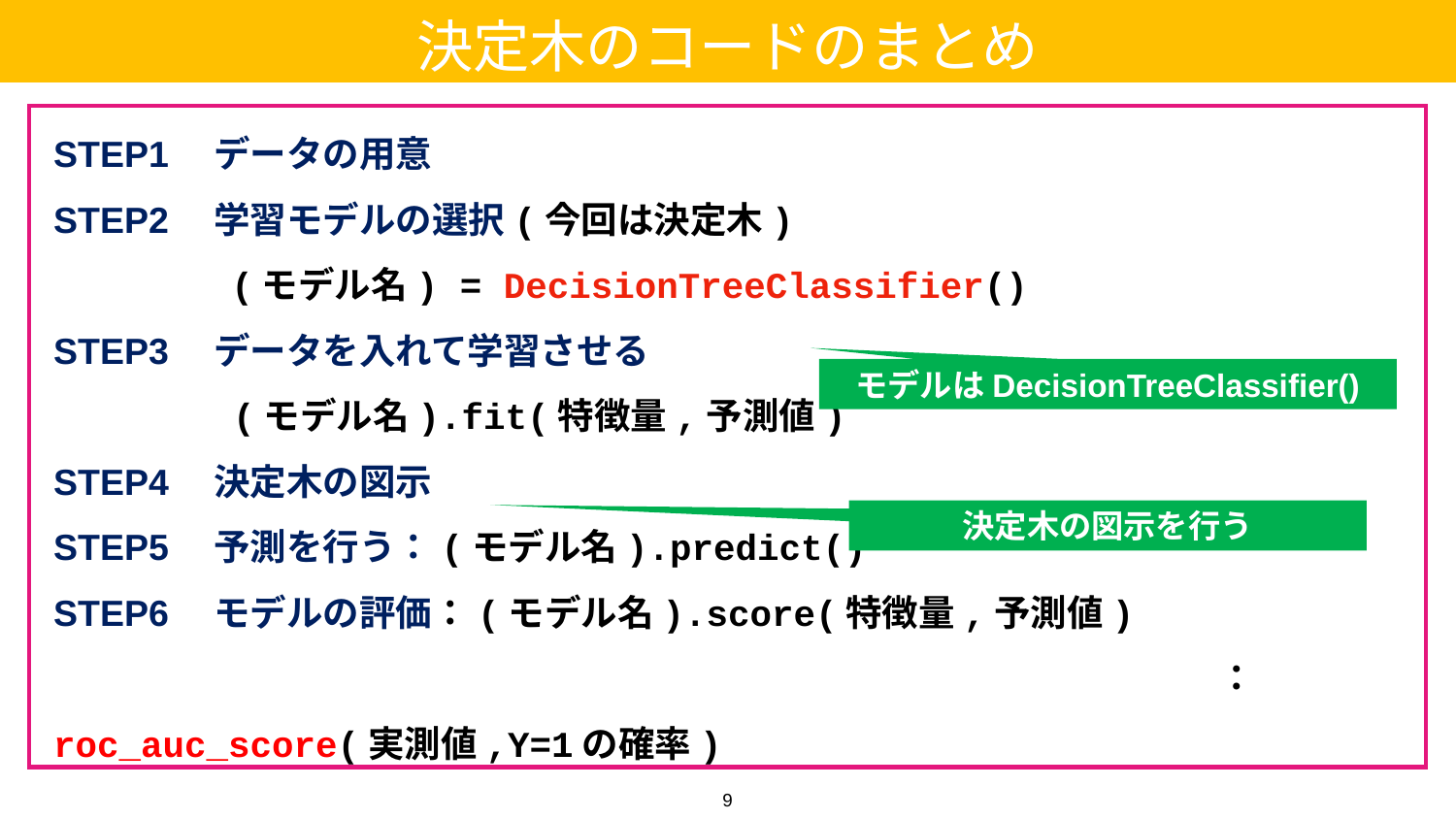

決定木のコードのまとめ
STEP1　データの用意
STEP2　学習モデルの選択(今回は決定木)
  (モデル名) = DecisionTreeClassifier()
STEP3　データを入れて学習させる
 　　　　 (モデル名).fit(特徴量,予測値)
STEP4　決定木の図示
STEP5　予測を行う：(モデル名).predict()
STEP6　モデルの評価：(モデル名).score(特徴量,予測値)
 								：roc_auc_score(実測値,Y=1の確率)
モデルはDecisionTreeClassifier()
決定木の図示を行う
9